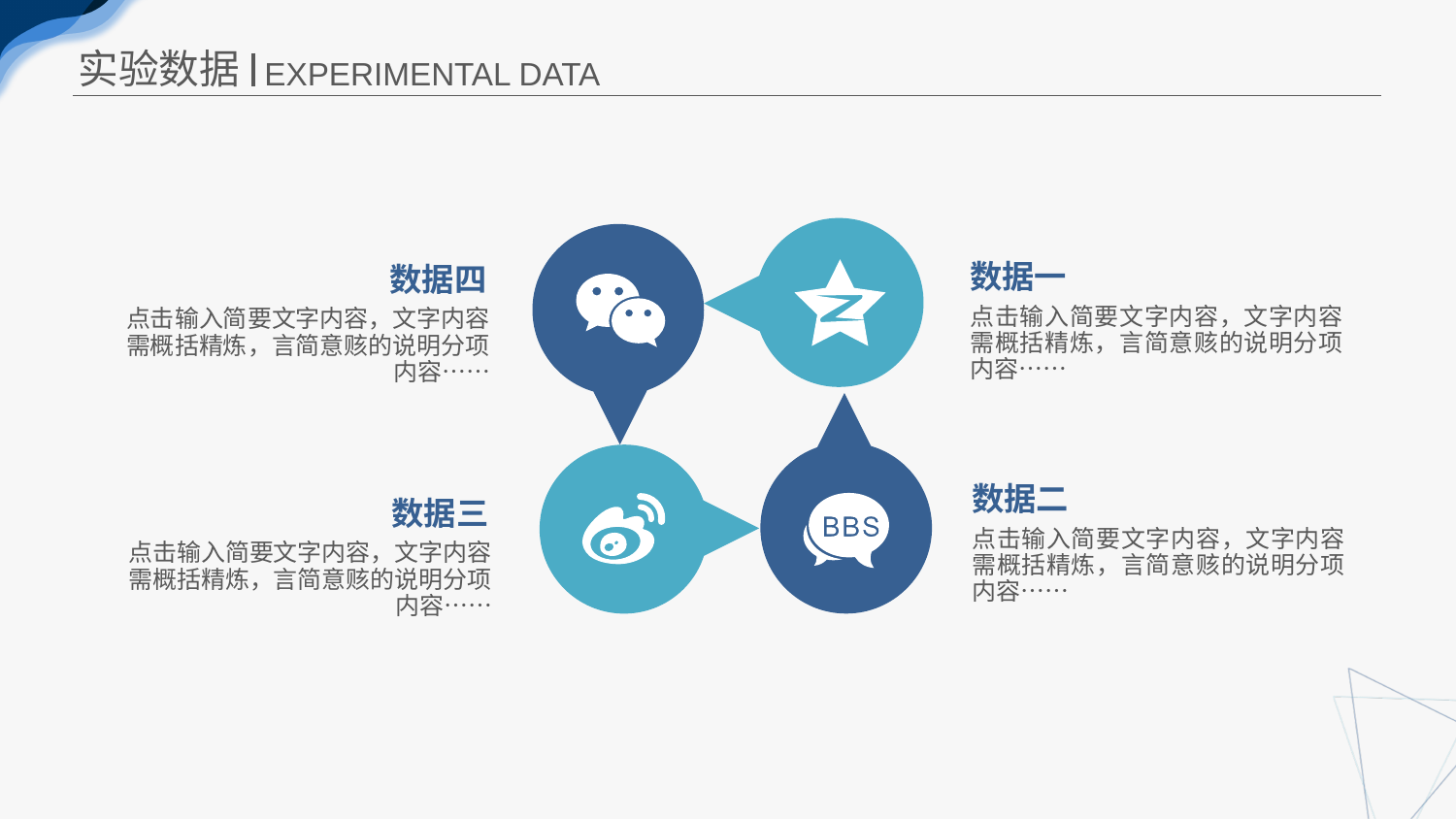

实验数据
EXPERIMENTAL DATA

数据一
数据四

点击输入简要文字内容，文字内容需概括精炼，言简意赅的说明分项内容……
点击输入简要文字内容，文字内容需概括精炼，言简意赅的说明分项内容……

数据二

数据三

点击输入简要文字内容，文字内容需概括精炼，言简意赅的说明分项内容……
点击输入简要文字内容，文字内容需概括精炼，言简意赅的说明分项内容……